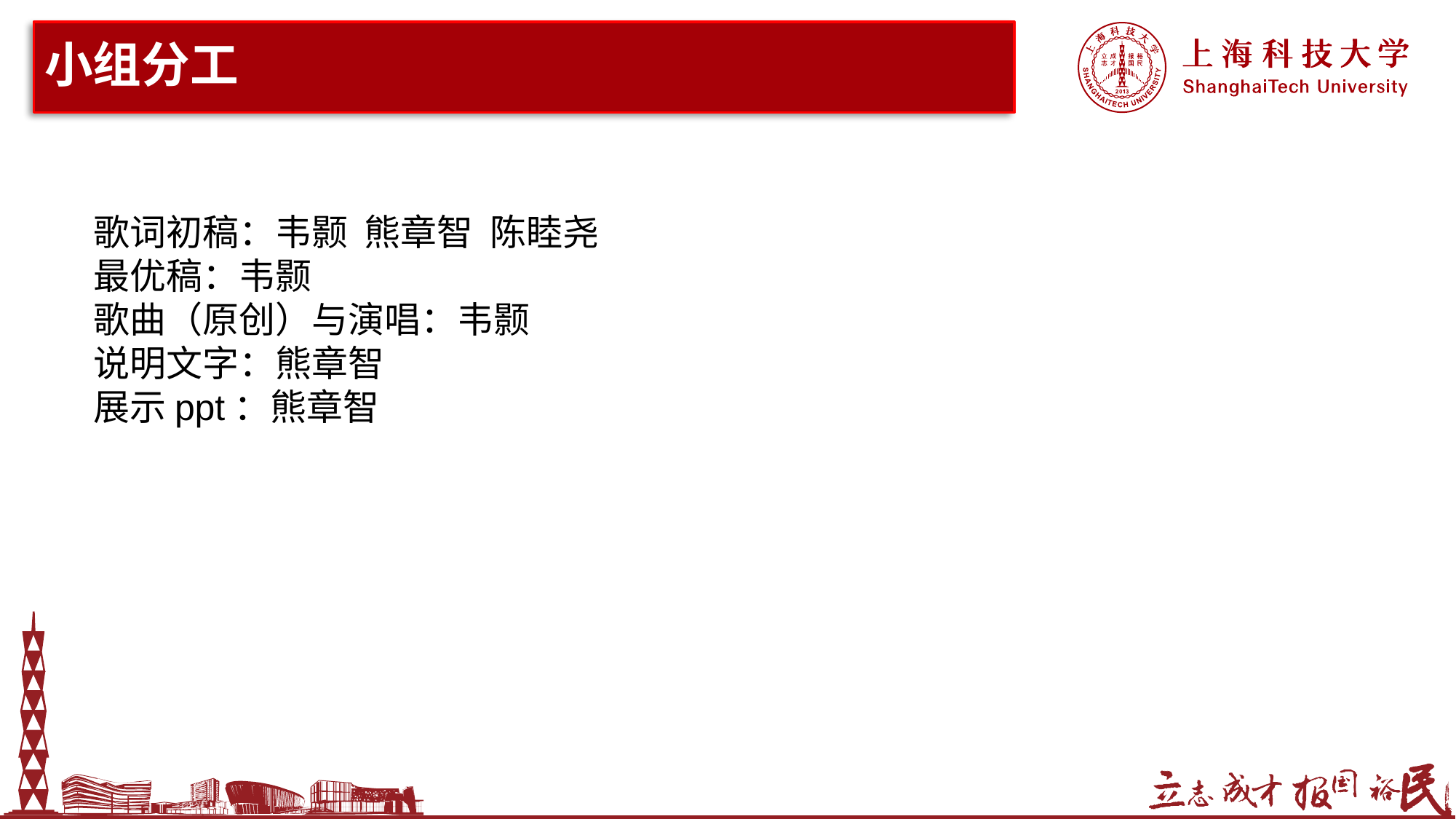

# 小组分工
歌词初稿：韦颢  熊章智  陈睦尧
最优稿：韦颢
歌曲（原创）与演唱：韦颢
说明文字：熊章智
展示ppt：熊章智